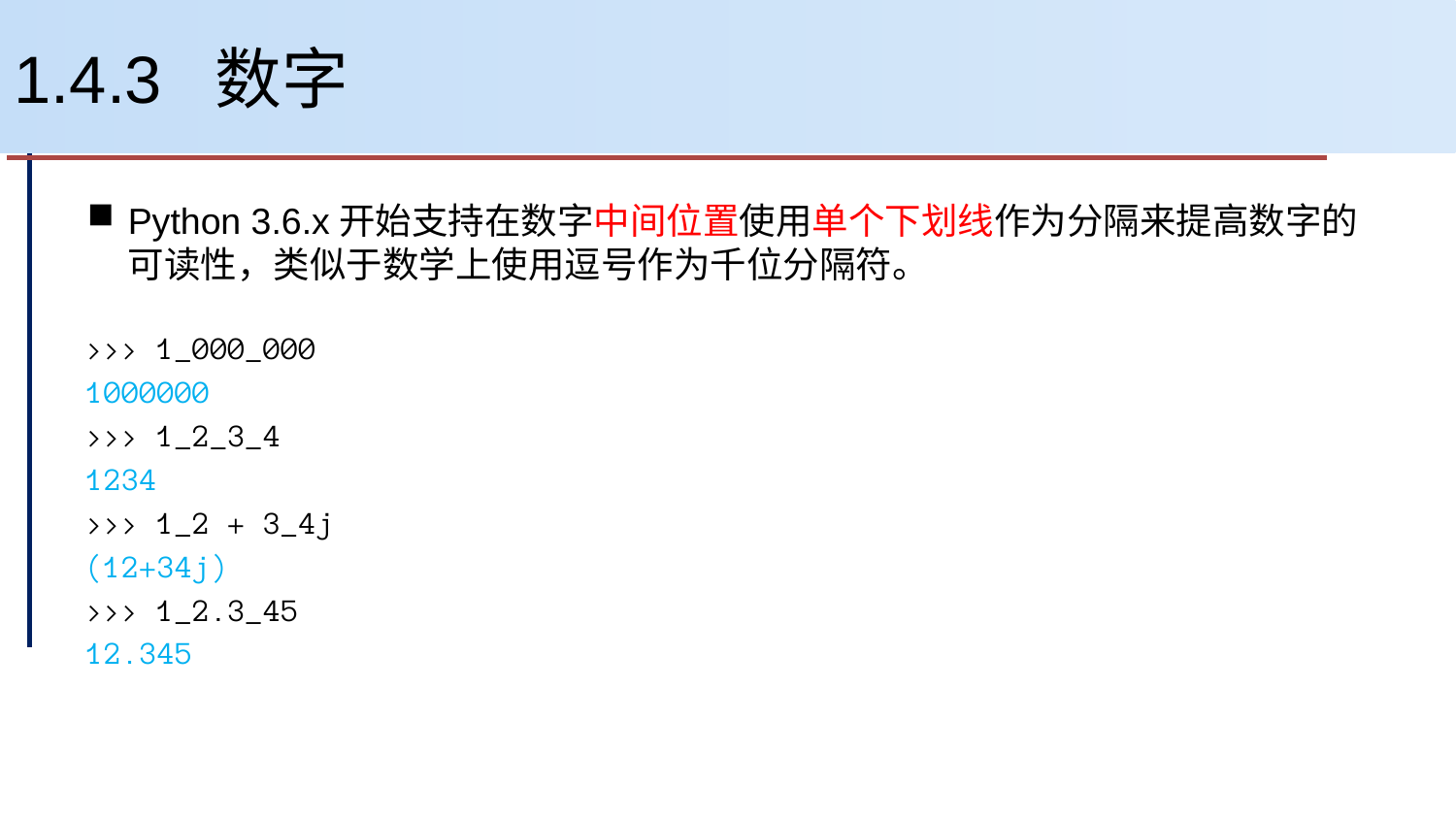

# 1.4.3  数字
Python 3.6.x开始支持在数字中间位置使用单个下划线作为分隔来提高数字的可读性，类似于数学上使用逗号作为千位分隔符。

>>> 1_000_000
1000000
>>> 1_2_3_4
1234
>>> 1_2 + 3_4j
(12+34j)
>>> 1_2.3_45
12.345